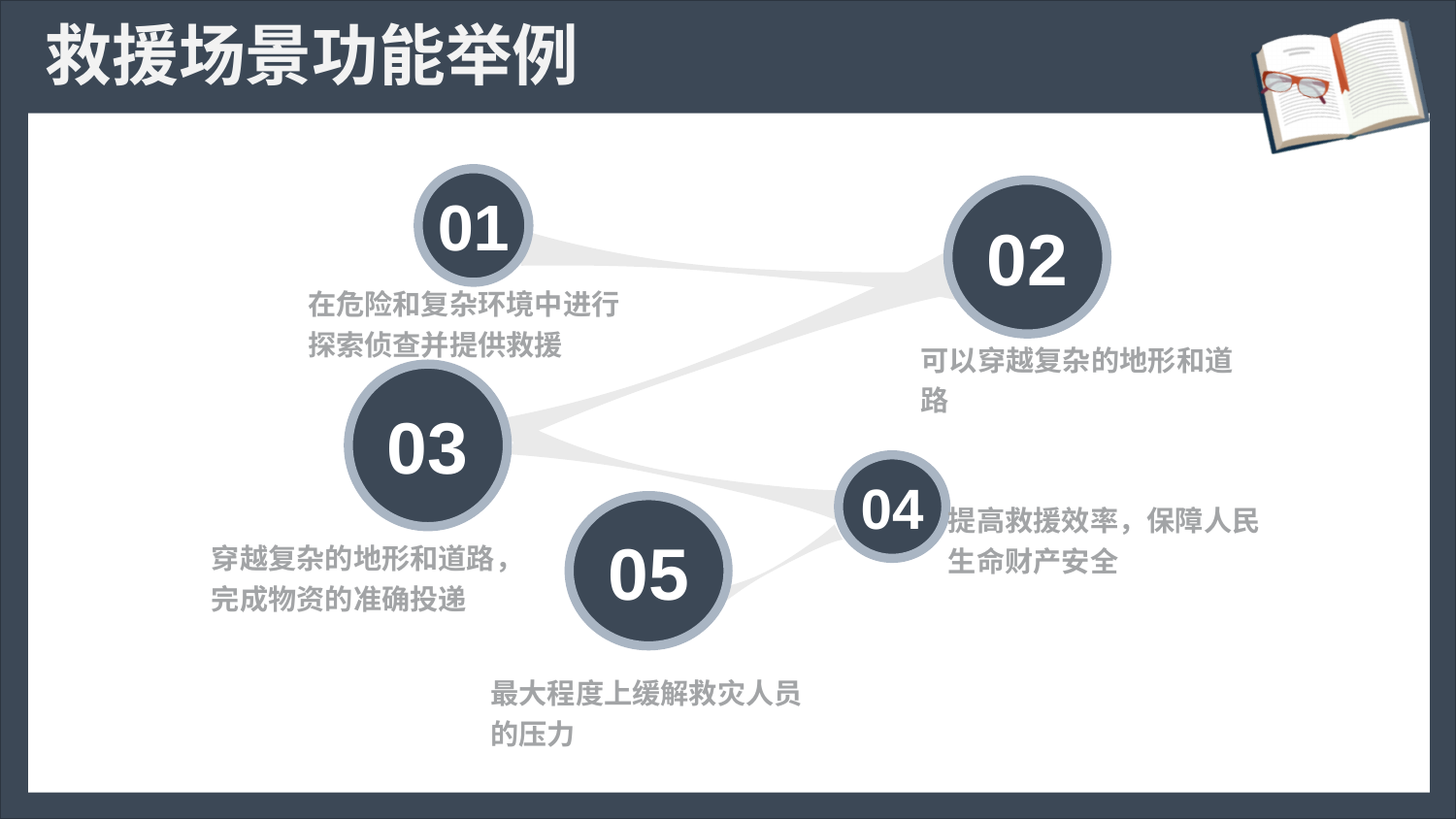

# 救援场景功能举例
01
02

在危险和复杂环境中进行探索侦查并提供救援

可以穿越复杂的地形和道路

03
04

提高救援效率，保障人民生命财产安全
05
穿越复杂的地形和道路，完成物资的准确投递

最大程度上缓解救灾人员的压力